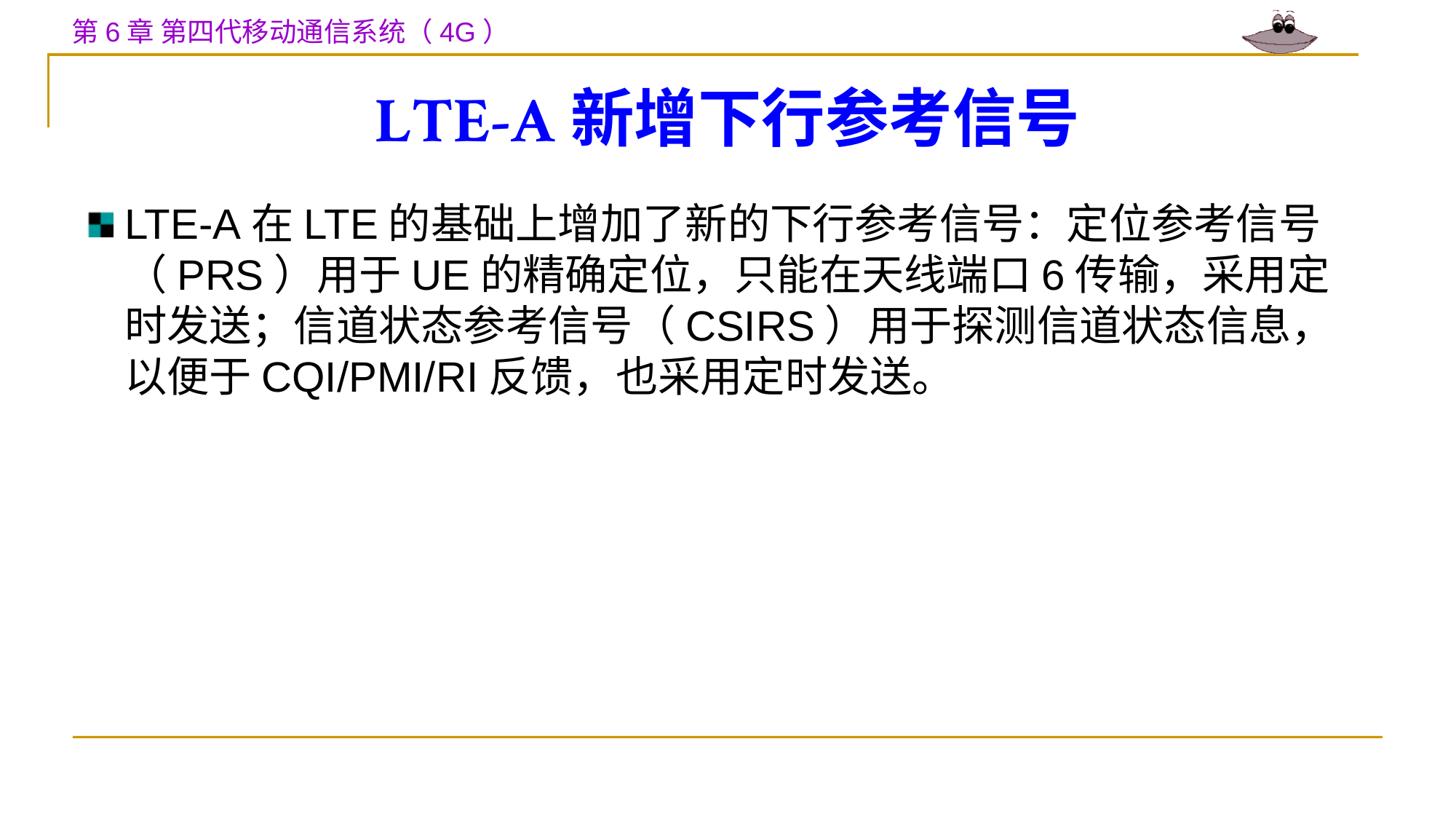

# LTE-A新增下行参考信号
LTE-A在LTE的基础上增加了新的下行参考信号：定位参考信号（PRS）用于UE的精确定位，只能在天线端口6传输，采用定时发送；信道状态参考信号（CSIRS）用于探测信道状态信息，以便于CQI/PMI/RI反馈，也采用定时发送。